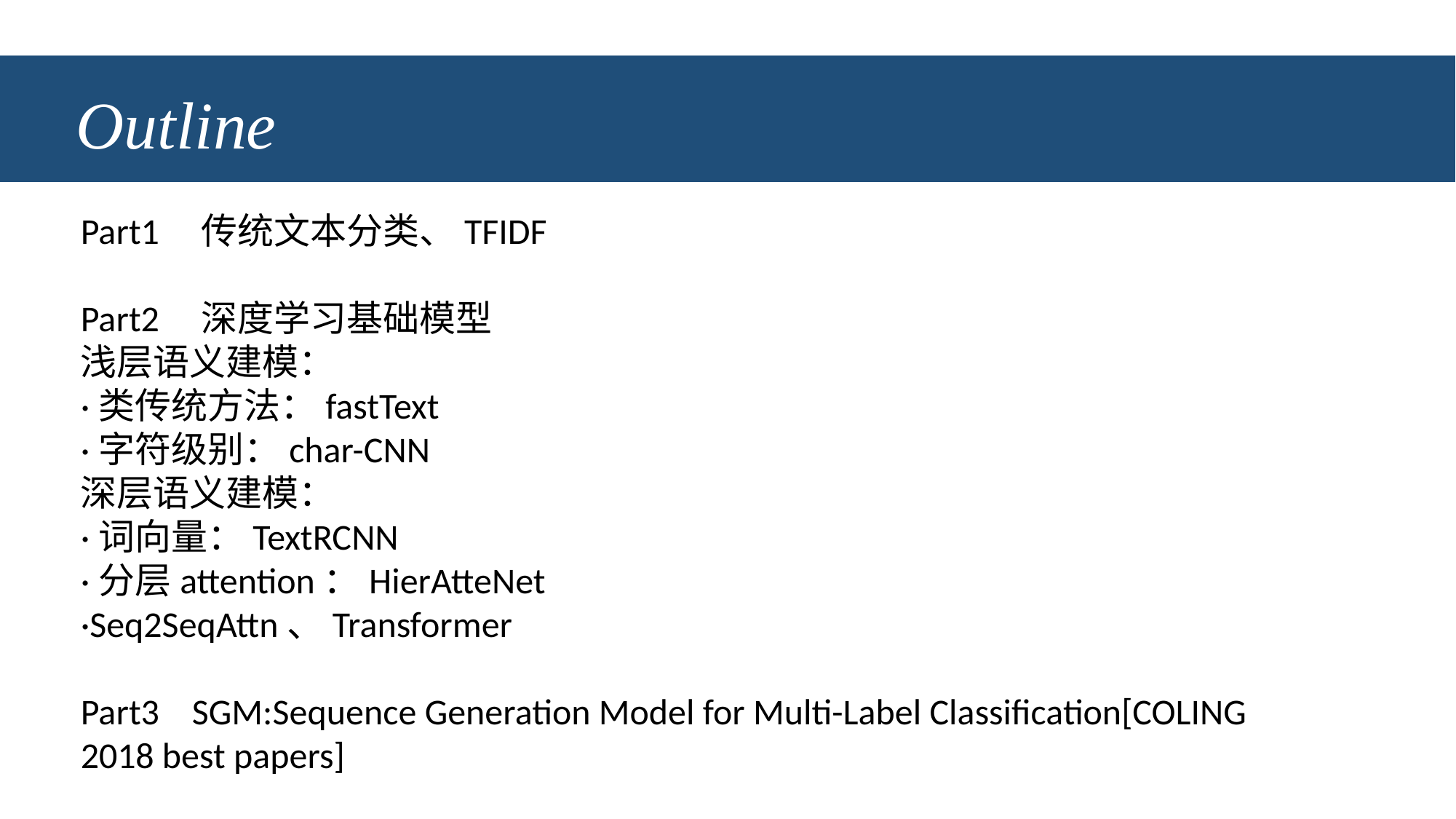

# Outline

Part1    传统文本分类、TFIDF

Part2    深度学习基础模型
浅层语义建模：
·类传统方法：fastText
·字符级别：char-CNN
深层语义建模：
·词向量：TextRCNN
·分层attention：HierAtteNet
·Seq2SeqAttn、Transformer

Part3    SGM:Sequence Generation Model for Multi-Label Classification[COLING 2018 best papers]